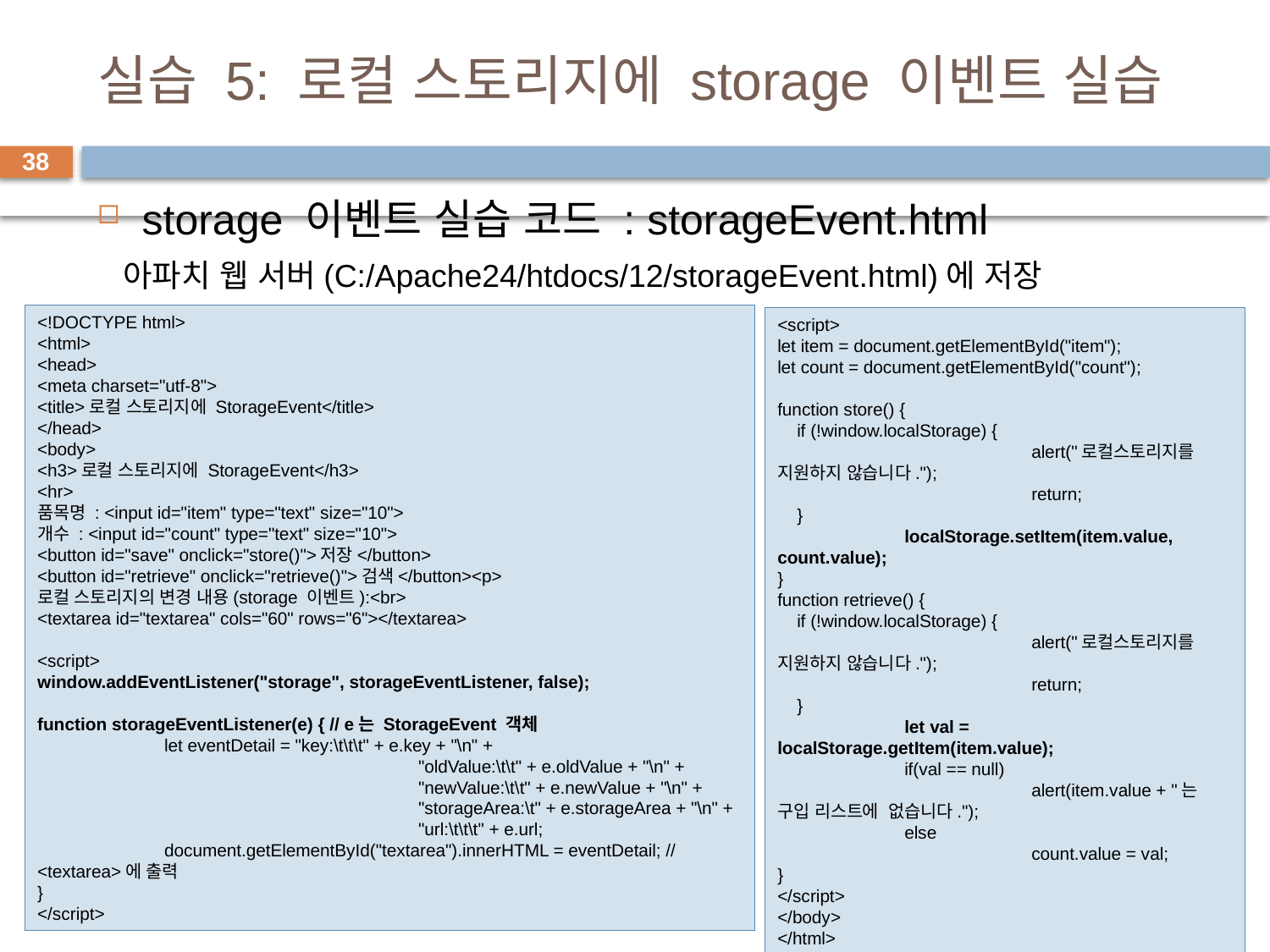

# 실습 5: 로컬 스토리지에 storage 이벤트 실습
38
storage 이벤트 실습 코드 : storageEvent.html
  아파치 웹 서버(C:/Apache24/htdocs/12/storageEvent.html)에 저장

<!DOCTYPE html>
<html>
<head>
<meta charset="utf-8">
<title>로컬 스토리지에 StorageEvent</title>
</head>
<body>
<h3>로컬 스토리지에 StorageEvent</h3>
<hr>
품목명 : <input id="item" type="text" size="10">
개수 : <input id="count" type="text" size="10">
<button id="save" onclick="store()">저장</button>
<button id="retrieve" onclick="retrieve()">검색</button><p>
로컬 스토리지의 변경 내용(storage 이벤트):<br>
<textarea id="textarea" cols="60" rows="6"></textarea>

<script>
window.addEventListener("storage", storageEventListener, false);

function storageEventListener(e) { // e는 StorageEvent 객체
	let eventDetail = "key:\t\t\t" + e.key + "\n" +
			"oldValue:\t\t" + e.oldValue + "\n" +
			"newValue:\t\t" + e.newValue + "\n" +
			"storageArea:\t" + e.storageArea + "\n" +
			"url:\t\t\t" + e.url;
	document.getElementById("textarea").innerHTML = eventDetail; //<textarea>에 출력
}
</script>
<script>
let item = document.getElementById("item");
let count = document.getElementById("count");

function store() {
    if (!window.localStorage) {
   		alert("로컬스토리지를 지원하지 않습니다.");
    		return;
    }
	localStorage.setItem(item.value, count.value);
}
function retrieve() {
    if (!window.localStorage) {
    		alert("로컬스토리지를 지원하지 않습니다.");
   		return;
    }
	let val = localStorage.getItem(item.value);
	if(val == null)
		alert(item.value + "는 구입 리스트에  없습니다.");
	else
		count.value = val;
}
</script>
</body>
</html>